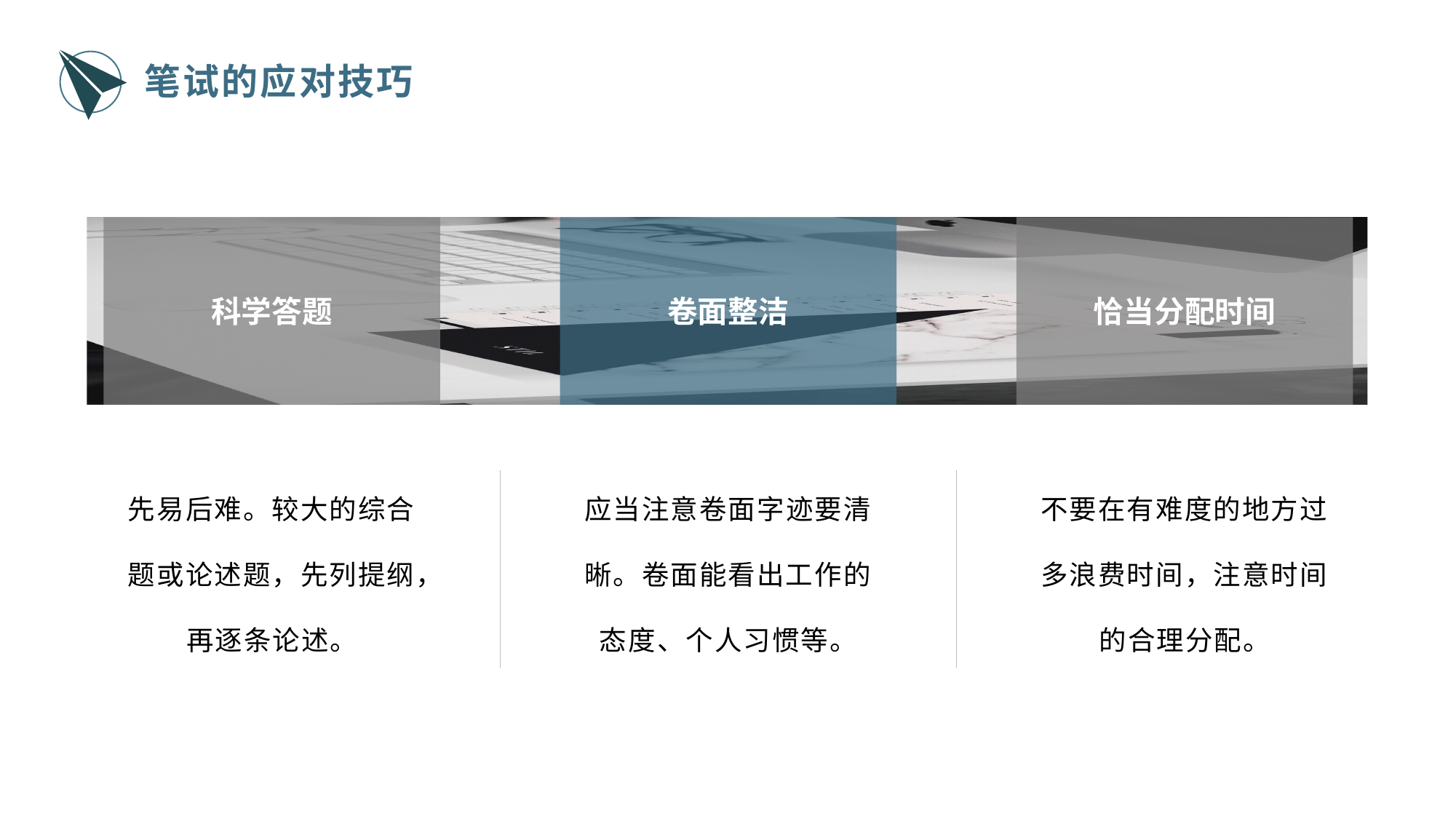

笔试的应对技巧

科学答题
卷面整洁
恰当分配时间
先易后难。较大的综合题或论述题，先列提纲，再逐条论述。
应当注意卷面字迹要清晰。卷面能看出工作的态度、个人习惯等。
不要在有难度的地方过多浪费时间，注意时间的合理分配。